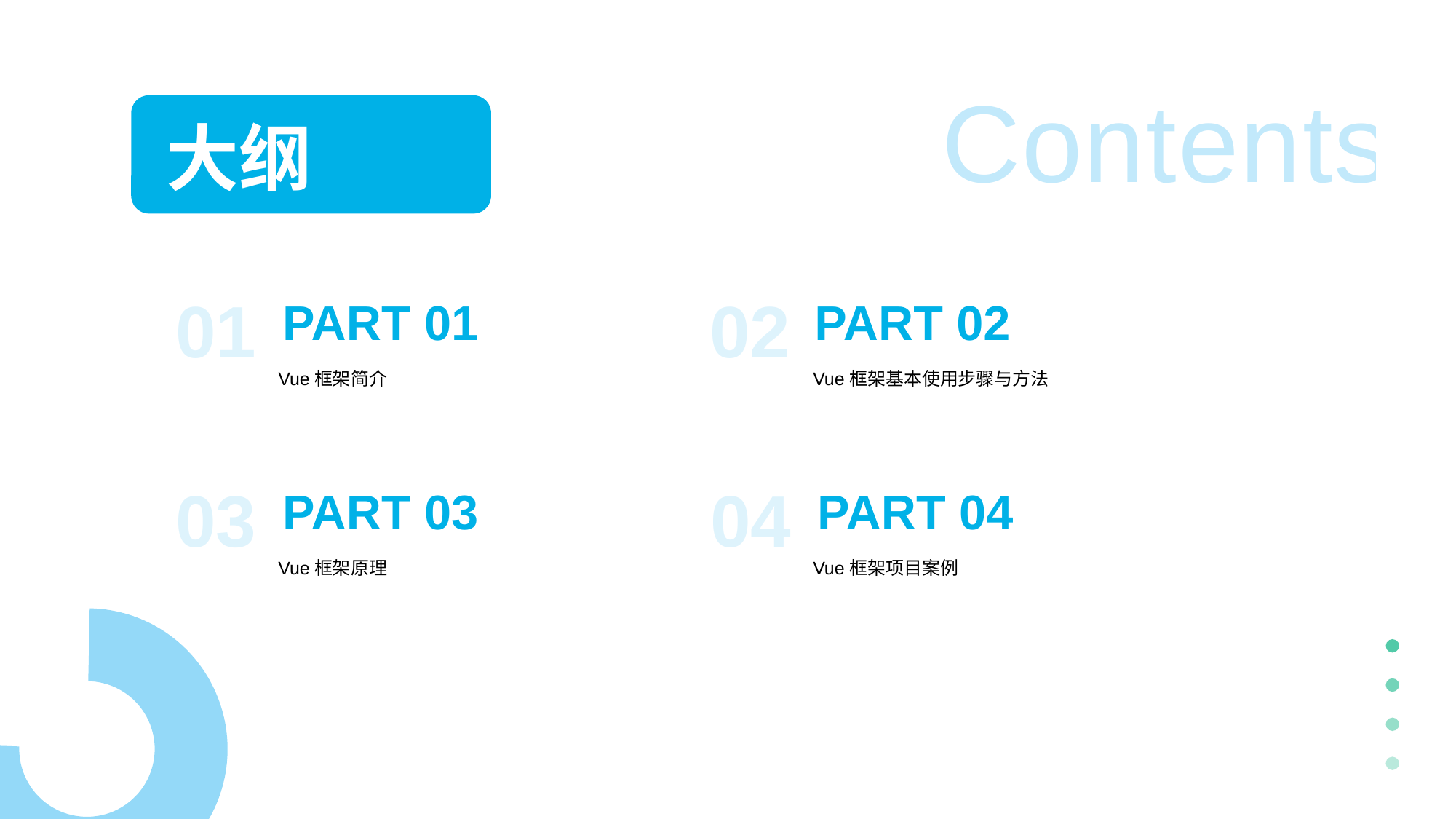

Contents

大纲
01
PART 01
Vue框架简介
02
PART 02
Vue框架基本使用步骤与方法
03
PART 03
Vue框架原理
04
PART 04
Vue框架项目案例